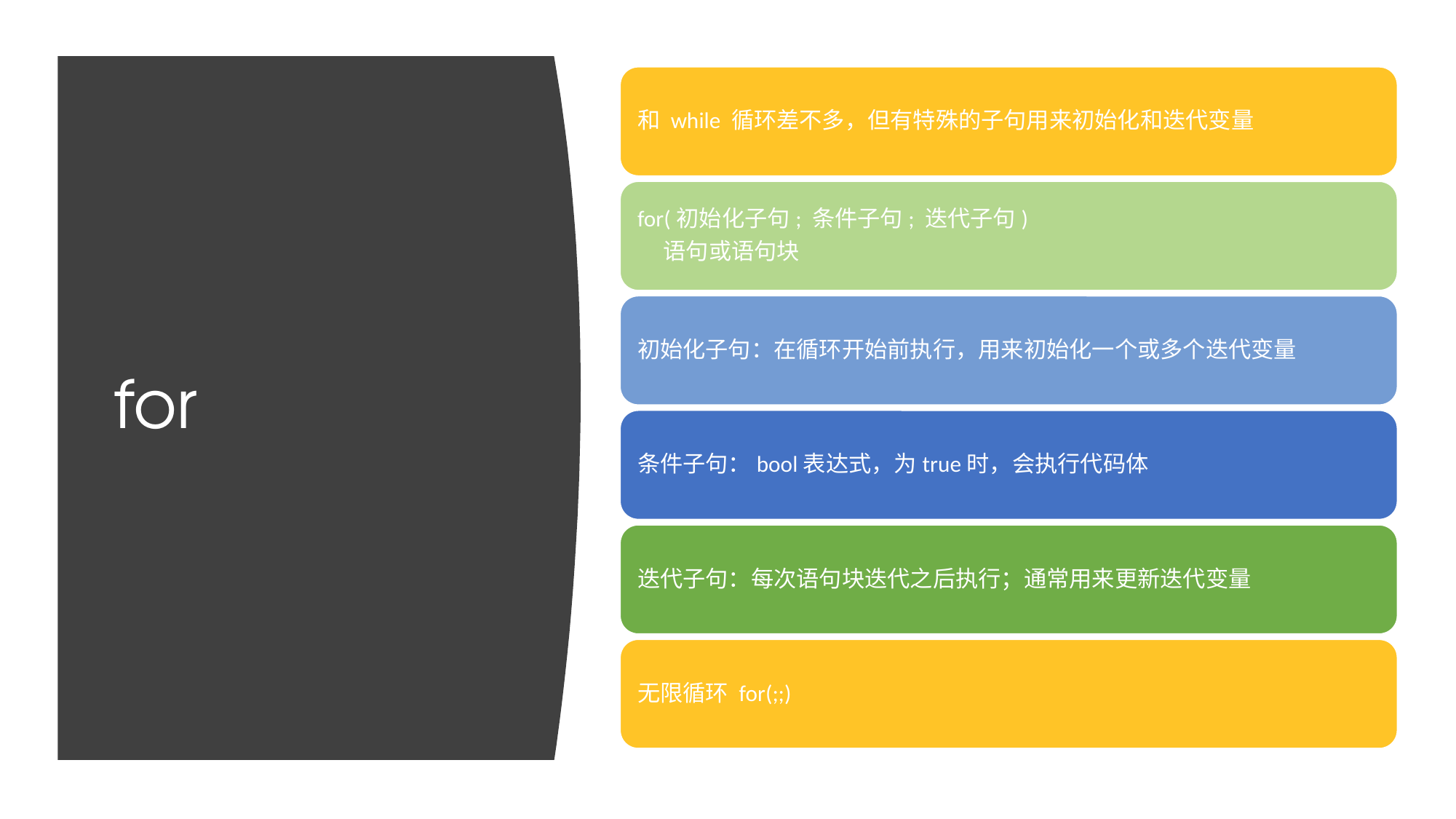

和 while 循环差不多，但有特殊的子句用来初始化和迭代变量
for(初始化子句; 条件子句; 迭代子句)
    语句或语句块
初始化子句：在循环开始前执行，用来初始化一个或多个迭代变量
条件子句：bool表达式，为true时，会执行代码体
迭代子句：每次语句块迭代之后执行；通常用来更新迭代变量
无限循环 for(;;)

# for